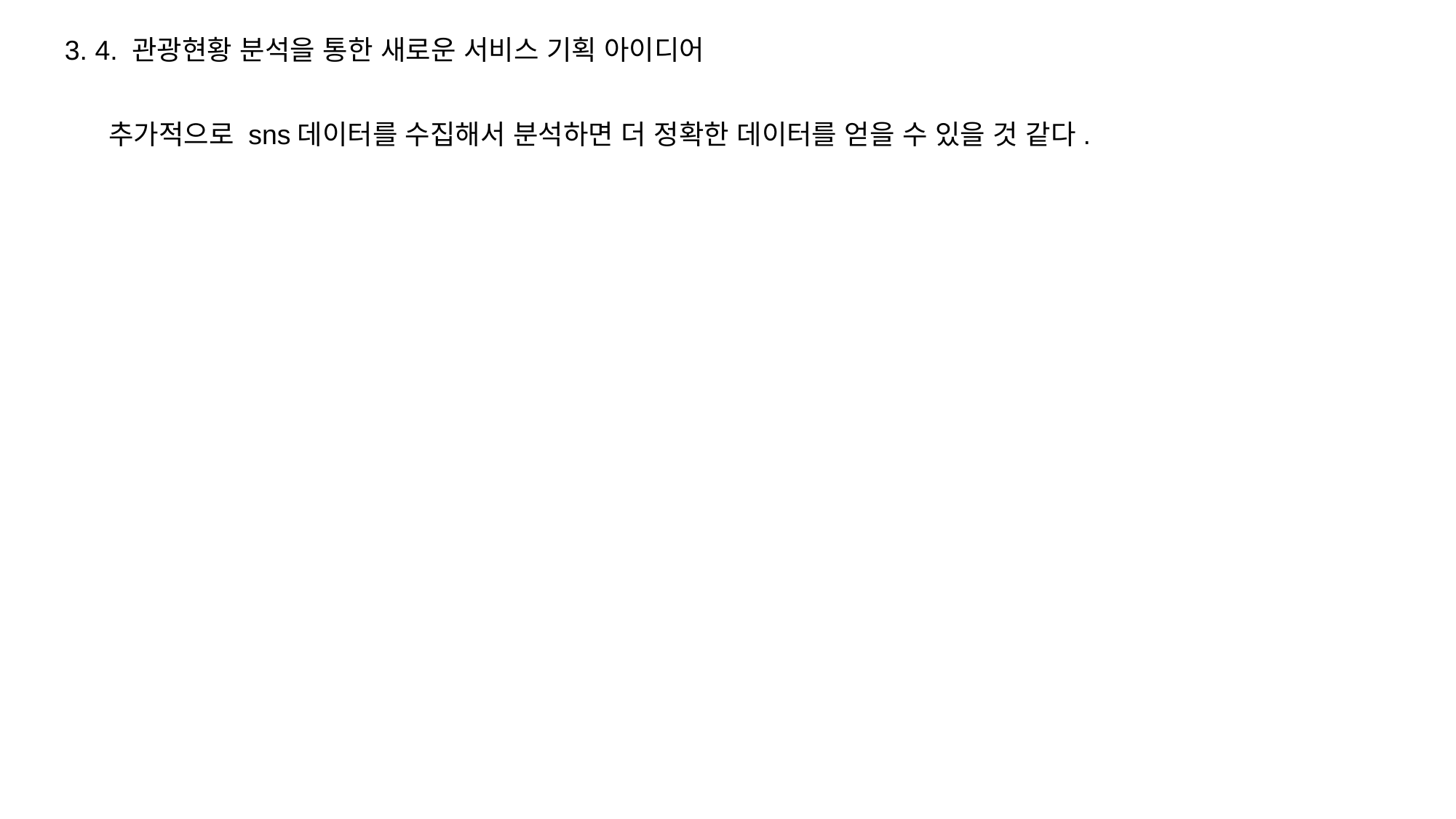

3. 4. 관광현황 분석을 통한 새로운 서비스 기획 아이디어
추가적으로 sns데이터를 수집해서 분석하면 더 정확한 데이터를 얻을 수 있을 것 같다.